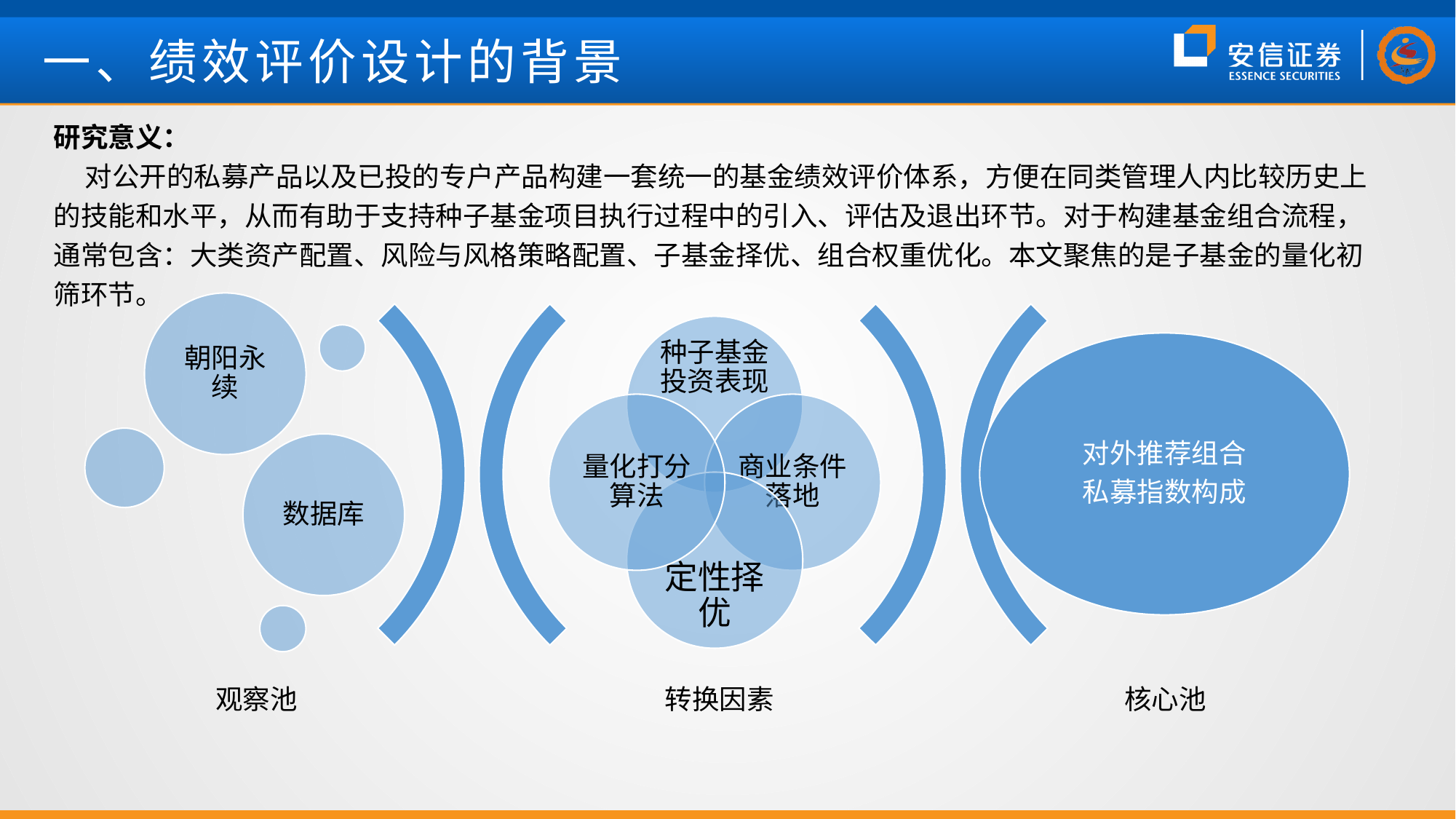

# 一、绩效评价设计的背景
研究意义：
    对公开的私募产品以及已投的专户产品构建一套统一的基金绩效评价体系，方便在同类管理人内比较历史上的技能和水平，从而有助于支持种子基金项目执行过程中的引入、评估及退出环节。对于构建基金组合流程，通常包含：大类资产配置、风险与风格策略配置、子基金择优、组合权重优化。本文聚焦的是子基金的量化初筛环节。

转换因素
核心池
种子基金投资表现
商业条件落地
定性择优
量化打分算法
朝阳永续
数据库
对外推荐组合
私募指数构成
观察池